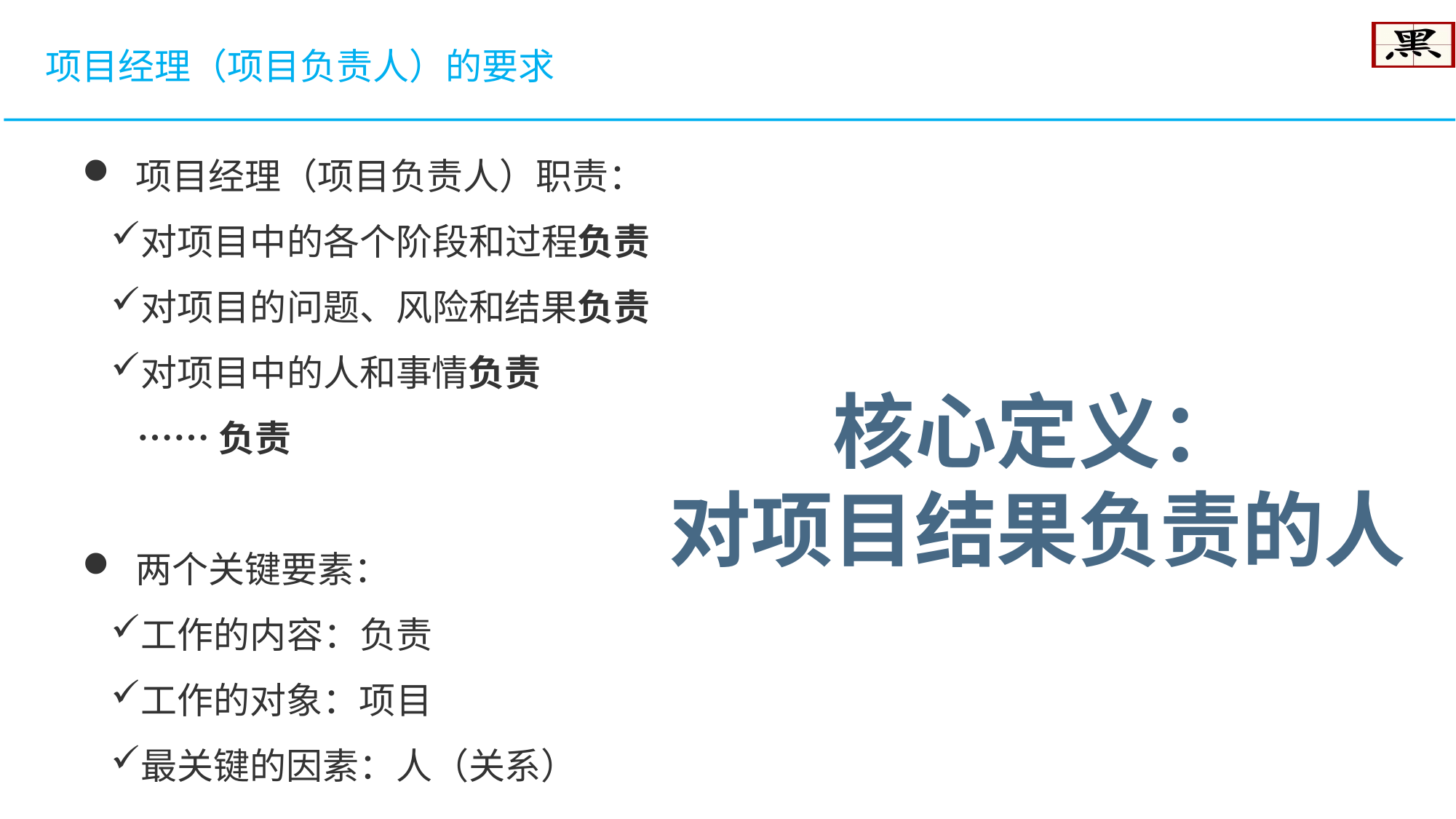

项目经理（项目负责人）的要求
 项目经理（项目负责人）职责：
对项目中的各个阶段和过程负责
对项目的问题、风险和结果负责
对项目中的人和事情负责
……负责

 两个关键要素：
工作的内容：负责
工作的对象：项目
最关键的因素：人（关系）

核心定义：
对项目结果负责的人